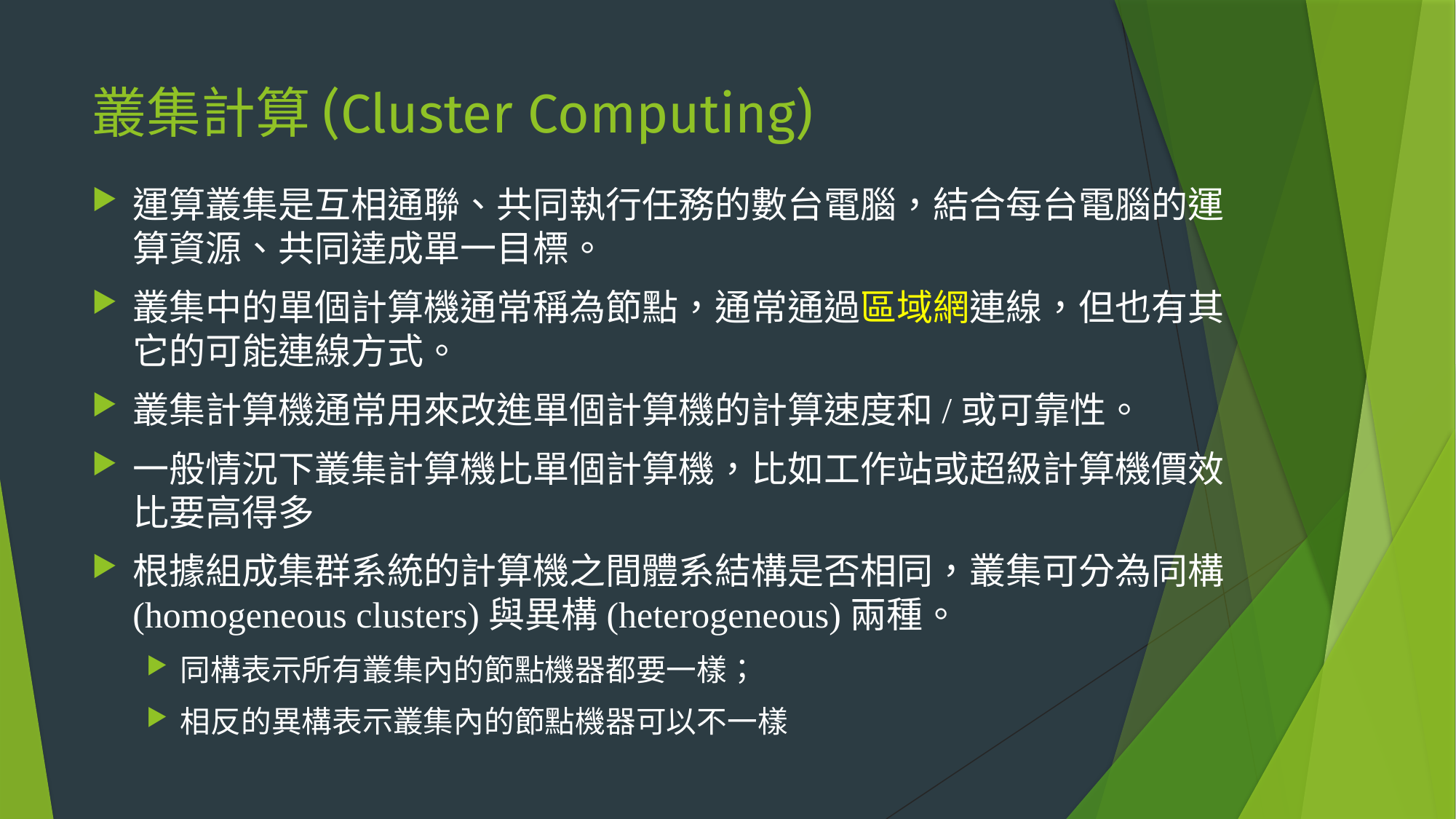

# 叢集計算(Cluster Computing)
運算叢集是互相通聯、共同執行任務的數台電腦，結合每台電腦的運算資源、共同達成單一目標。
叢集中的單個計算機通常稱為節點，通常通過區域網連線，但也有其它的可能連線方式。
叢集計算機通常用來改進單個計算機的計算速度和/或可靠性。
一般情況下叢集計算機比單個計算機，比如工作站或超級計算機價效比要高得多
根據組成集群系統的計算機之間體系結構是否相同，叢集可分為同構(homogeneous clusters)與異構(heterogeneous)兩種。
同構表示所有叢集內的節點機器都要一樣；
相反的異構表示叢集內的節點機器可以不一樣